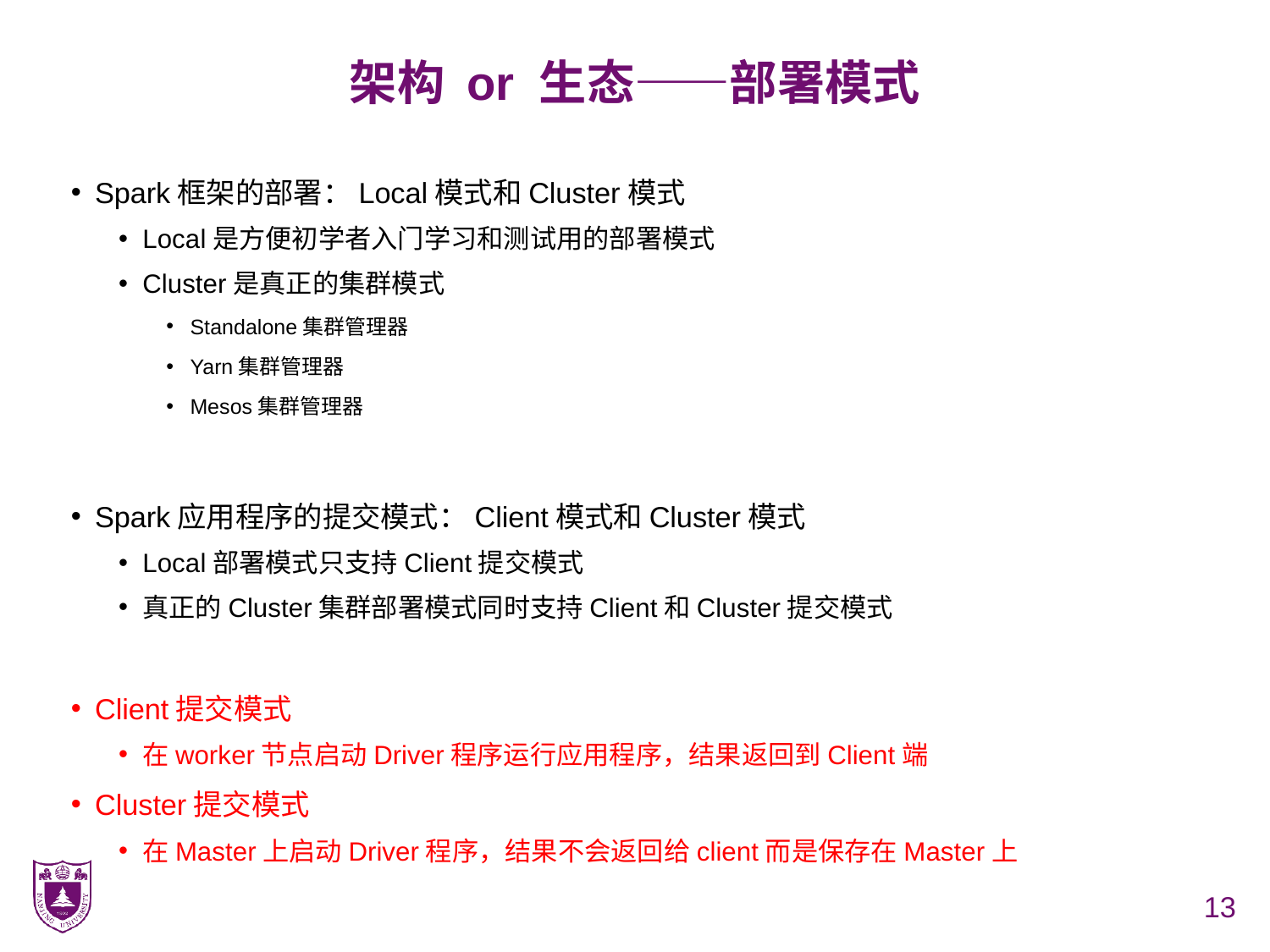

# 架构 or 生态——部署模式
Spark框架的部署：Local模式和Cluster模式
Local是方便初学者入门学习和测试用的部署模式
Cluster是真正的集群模式
Standalone集群管理器
Yarn集群管理器
Mesos集群管理器

Spark应用程序的提交模式：Client模式和Cluster模式
Local部署模式只支持Client提交模式
真正的Cluster集群部署模式同时支持Client和Cluster提交模式

Client提交模式
在worker节点启动Driver程序运行应用程序，结果返回到Client端
Cluster提交模式
在Master上启动Driver程序，结果不会返回给client而是保存在Master上
13